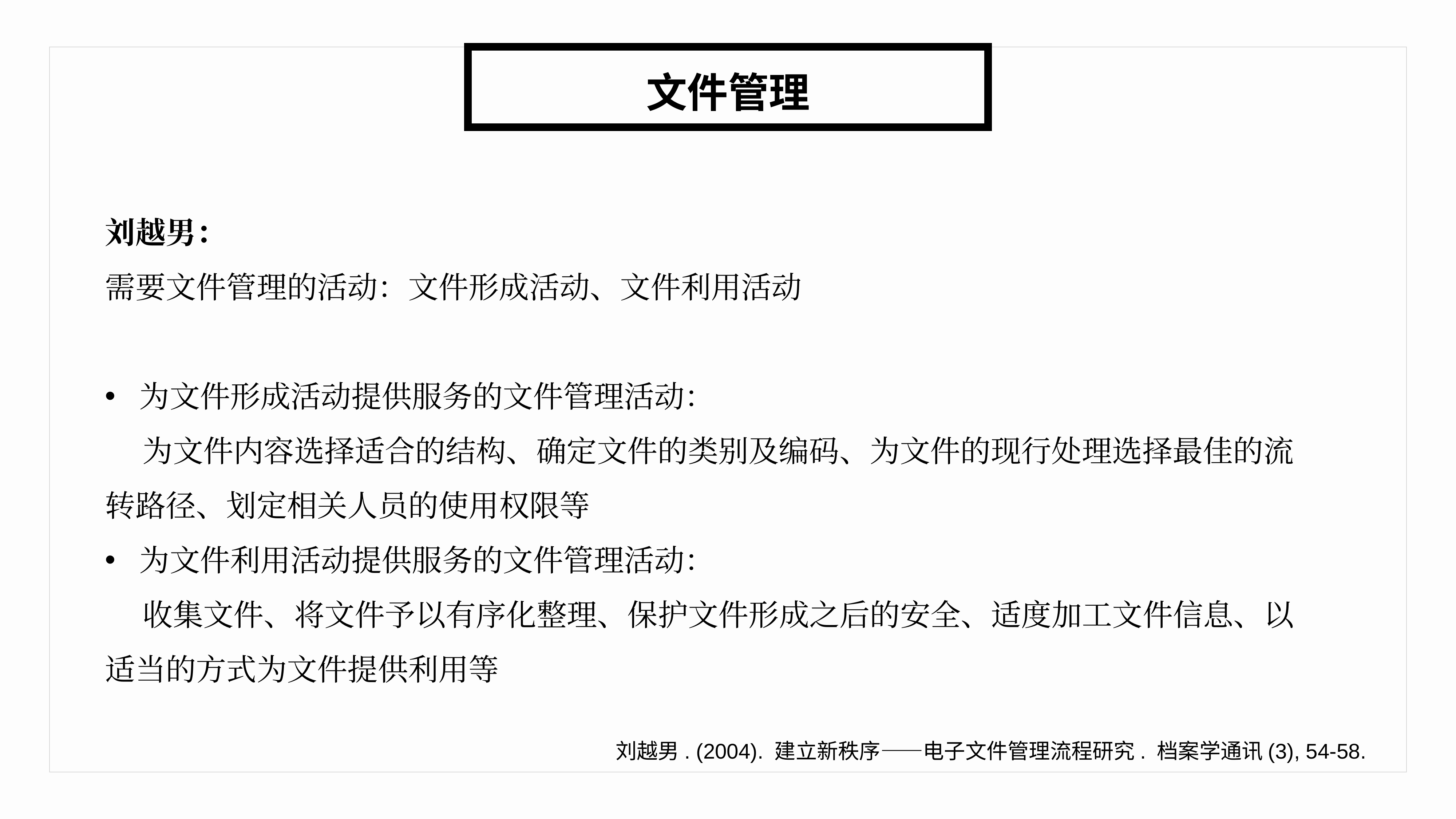

文件管理
刘越男：
需要文件管理的活动：文件形成活动、文件利用活动

为文件形成活动提供服务的文件管理活动：
    为文件内容选择适合的结构、确定文件的类别及编码、为文件的现行处理选择最佳的流转路径、划定相关人员的使用权限等
为文件利用活动提供服务的文件管理活动：
    收集文件、将文件予以有序化整理、保护文件形成之后的安全、适度加工文件信息、以适当的方式为文件提供利用等
刘越男. (2004). 建立新秩序——电子文件管理流程研究. 档案学通讯(3), 54-58.